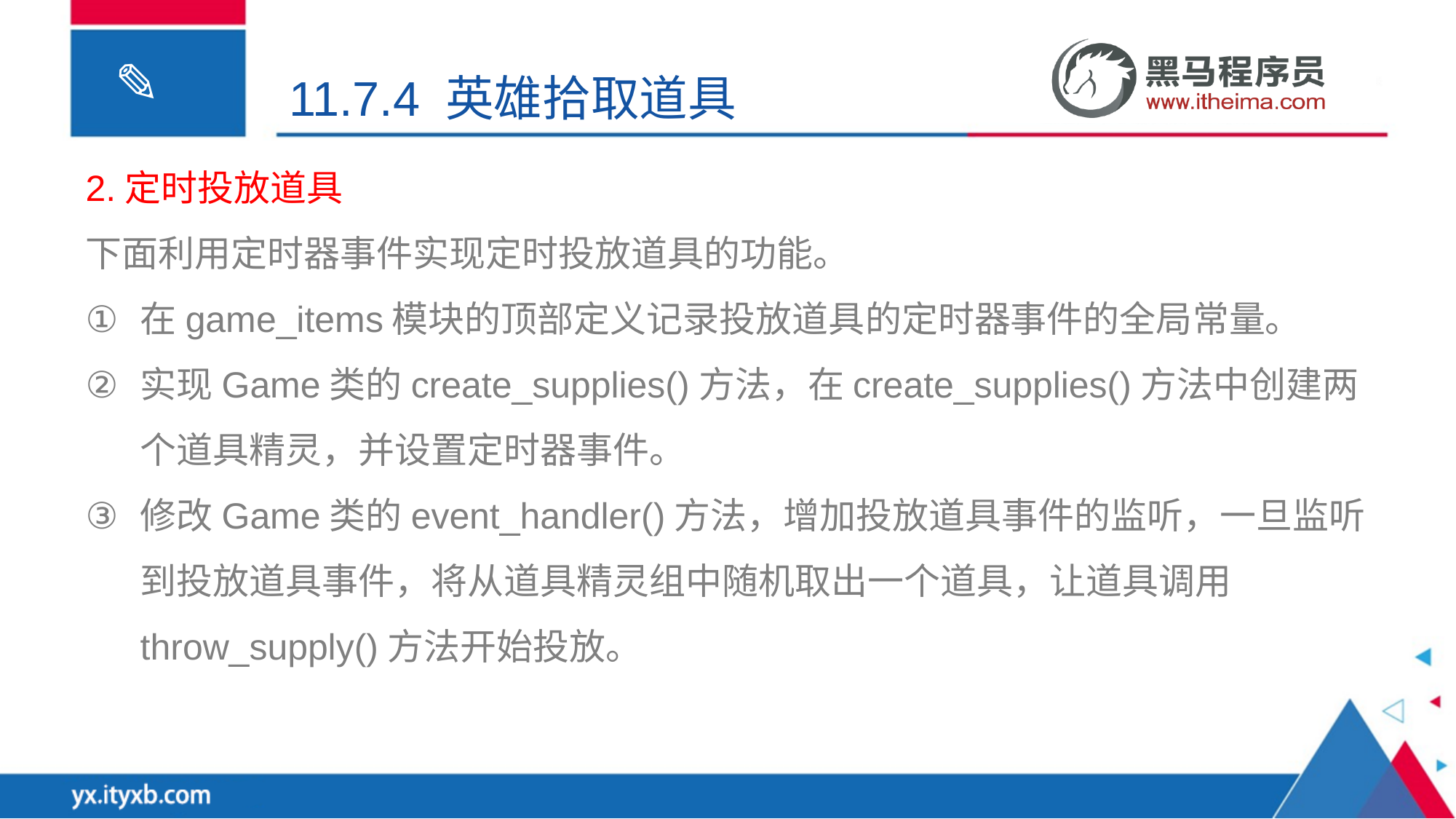

11.7.4 英雄拾取道具
2.定时投放道具
下面利用定时器事件实现定时投放道具的功能。
在game_items模块的顶部定义记录投放道具的定时器事件的全局常量。
实现Game类的create_supplies()方法，在create_supplies()方法中创建两个道具精灵，并设置定时器事件。
修改Game类的event_handler()方法，增加投放道具事件的监听，一旦监听到投放道具事件，将从道具精灵组中随机取出一个道具，让道具调用throw_supply()方法开始投放。